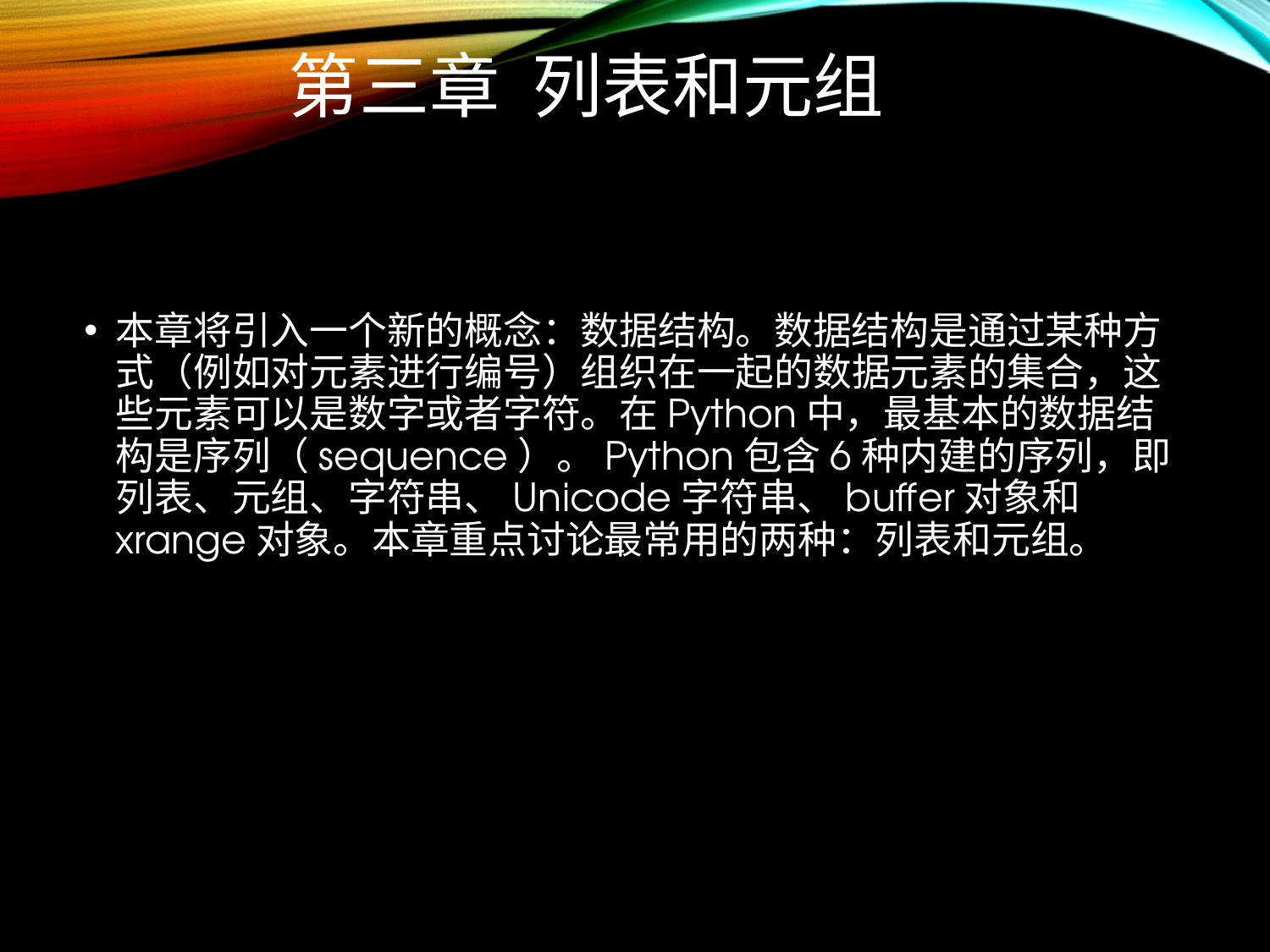

# 第三章  列表和元组
本章将引入一个新的概念：数据结构。数据结构是通过某种方式（例如对元素进行编号）组织在一起的数据元素的集合，这些元素可以是数字或者字符。在Python中，最基本的数据结构是序列（sequence）。Python包含6种内建的序列，即列表、元组、字符串、Unicode字符串、buffer对象和xrange对象。本章重点讨论最常用的两种：列表和元组。